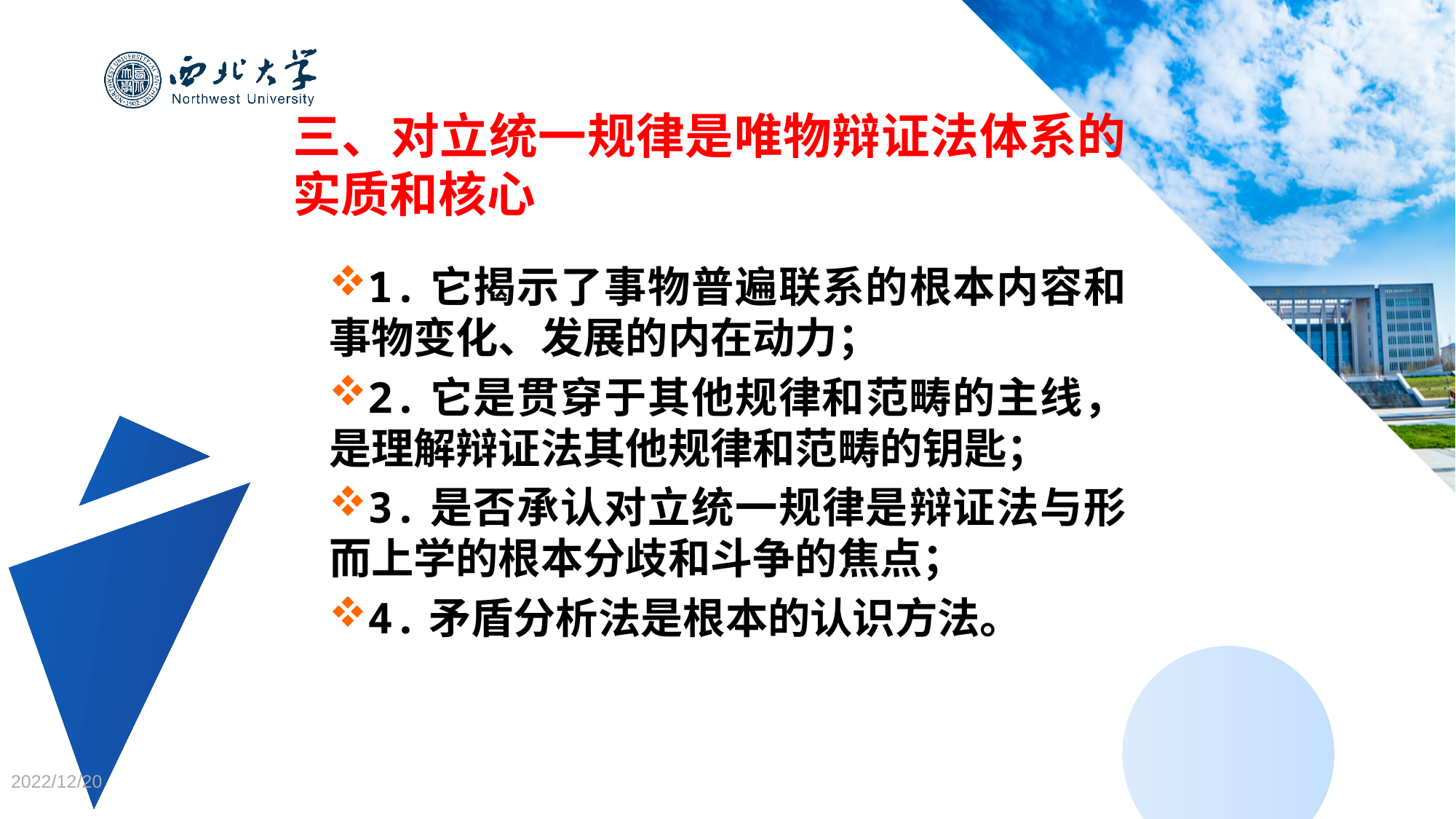

三、对立统一规律是唯物辩证法体系的实质和核心
1.它揭示了事物普遍联系的根本内容和事物变化、发展的内在动力；
2.它是贯穿于其他规律和范畴的主线，是理解辩证法其他规律和范畴的钥匙；
3.是否承认对立统一规律是辩证法与形而上学的根本分歧和斗争的焦点；
4.矛盾分析法是根本的认识方法。

2022/12/20